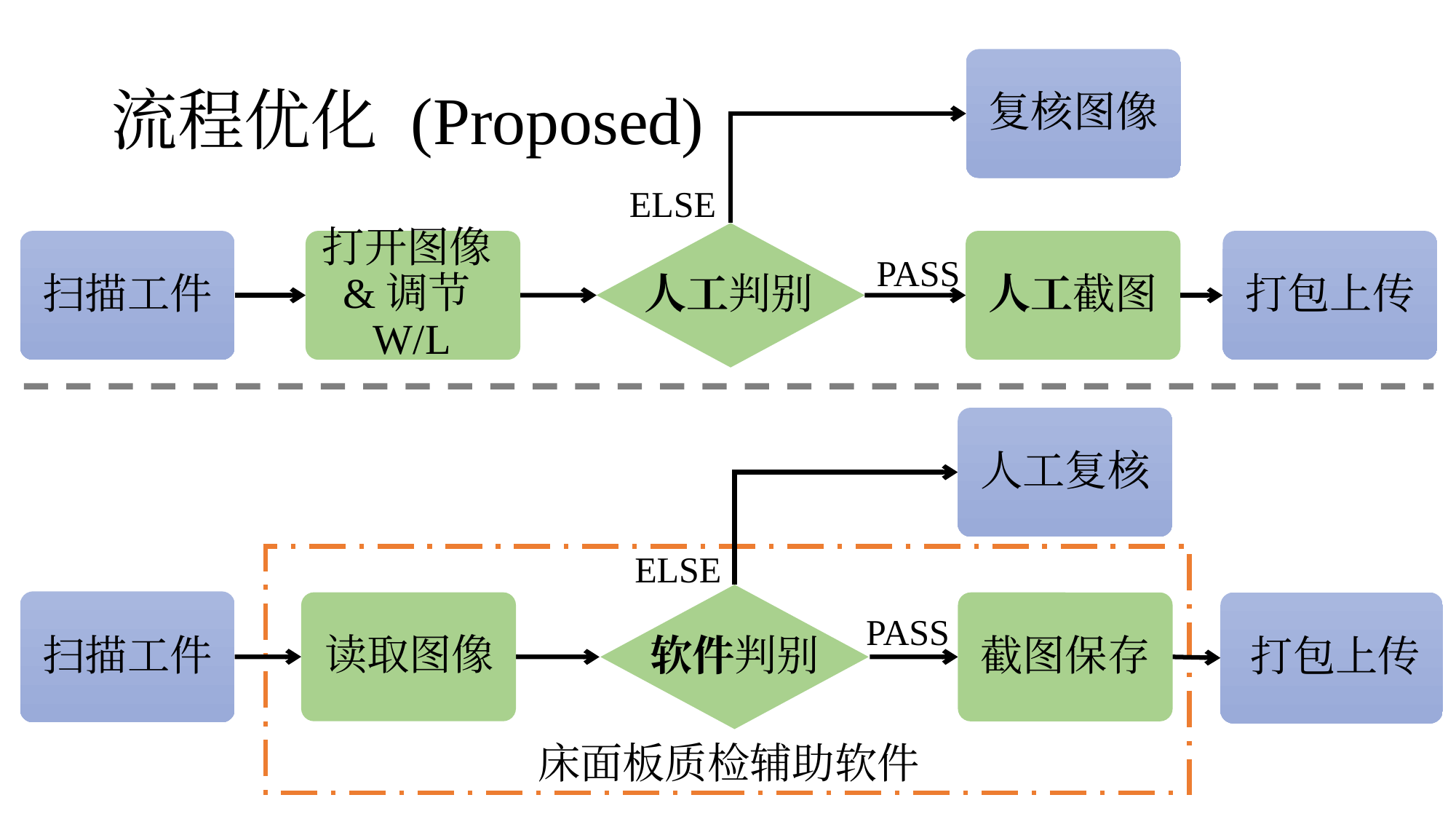

# 流程优化 (Proposed)

复核图像
ELSE

人工判别

扫描工件

打开图像&调节W/L

人工截图

打包上传
PASS

人工复核
ELSE

软件判别

扫描工件

读取图像

打包上传

截图保存
PASS
床面板质检辅助软件